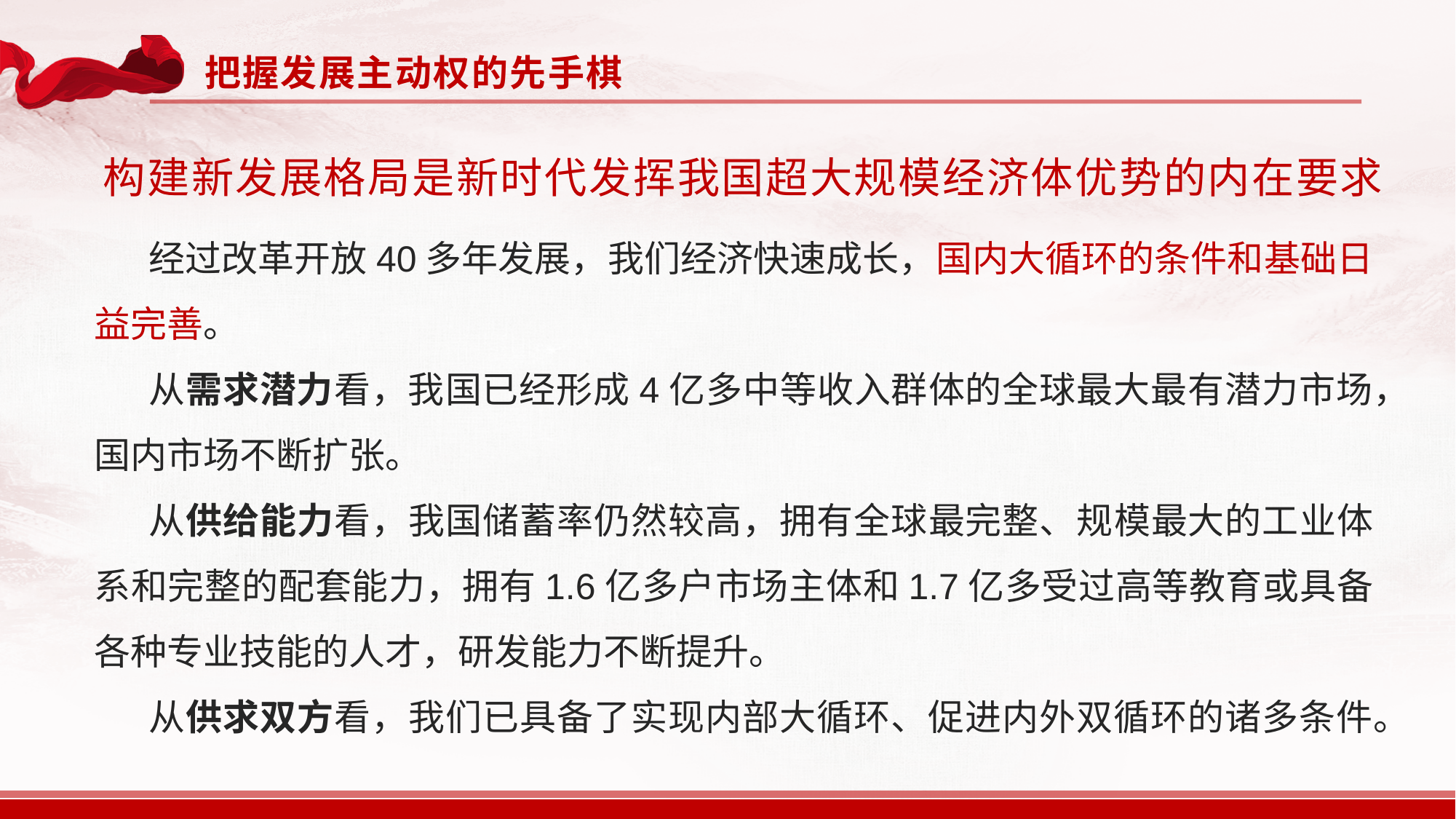

把握发展主动权的先手棋
 构建新发展格局是新时代发挥我国超大规模经济体优势的内在要求
经过改革开放40多年发展，我们经济快速成长，国内大循环的条件和基础日益完善。
从需求潜力看，我国已经形成4亿多中等收入群体的全球最大最有潜力市场，国内市场不断扩张。
从供给能力看，我国储蓄率仍然较高，拥有全球最完整、规模最大的工业体系和完整的配套能力，拥有1.6亿多户市场主体和1.7亿多受过高等教育或具备各种专业技能的人才，研发能力不断提升。
从供求双方看，我们已具备了实现内部大循环、促进内外双循环的诸多条件。